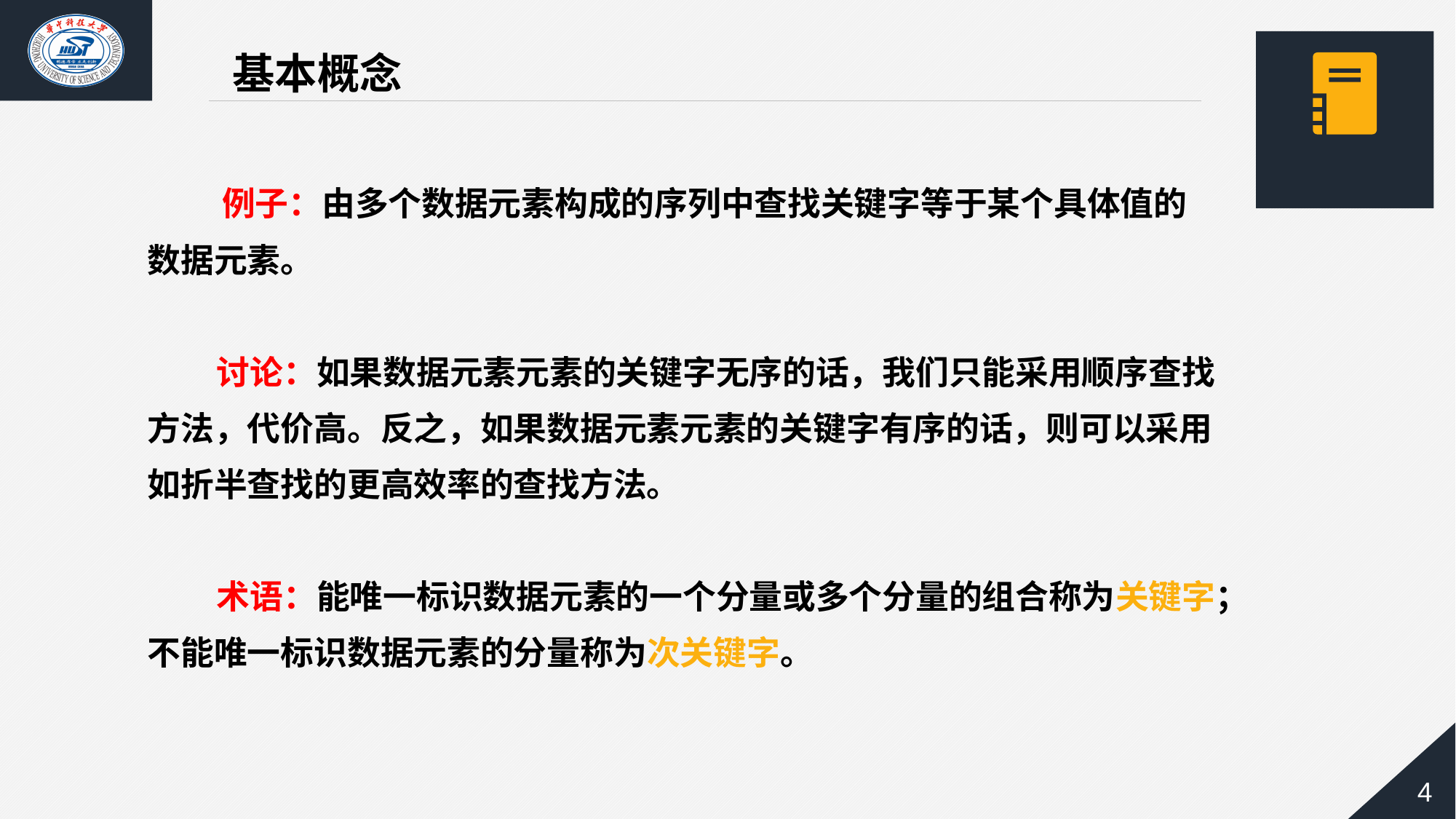

基本概念

        例子：由多个数据元素构成的序列中查找关键字等于某个具体值的数据元素。

        讨论：如果数据元素元素的关键字无序的话，我们只能采用顺序查找方法，代价高。反之，如果数据元素元素的关键字有序的话，则可以采用如折半查找的更高效率的查找方法。

        术语：能唯一标识数据元素的一个分量或多个分量的组合称为关键字；不能唯一标识数据元素的分量称为次关键字。